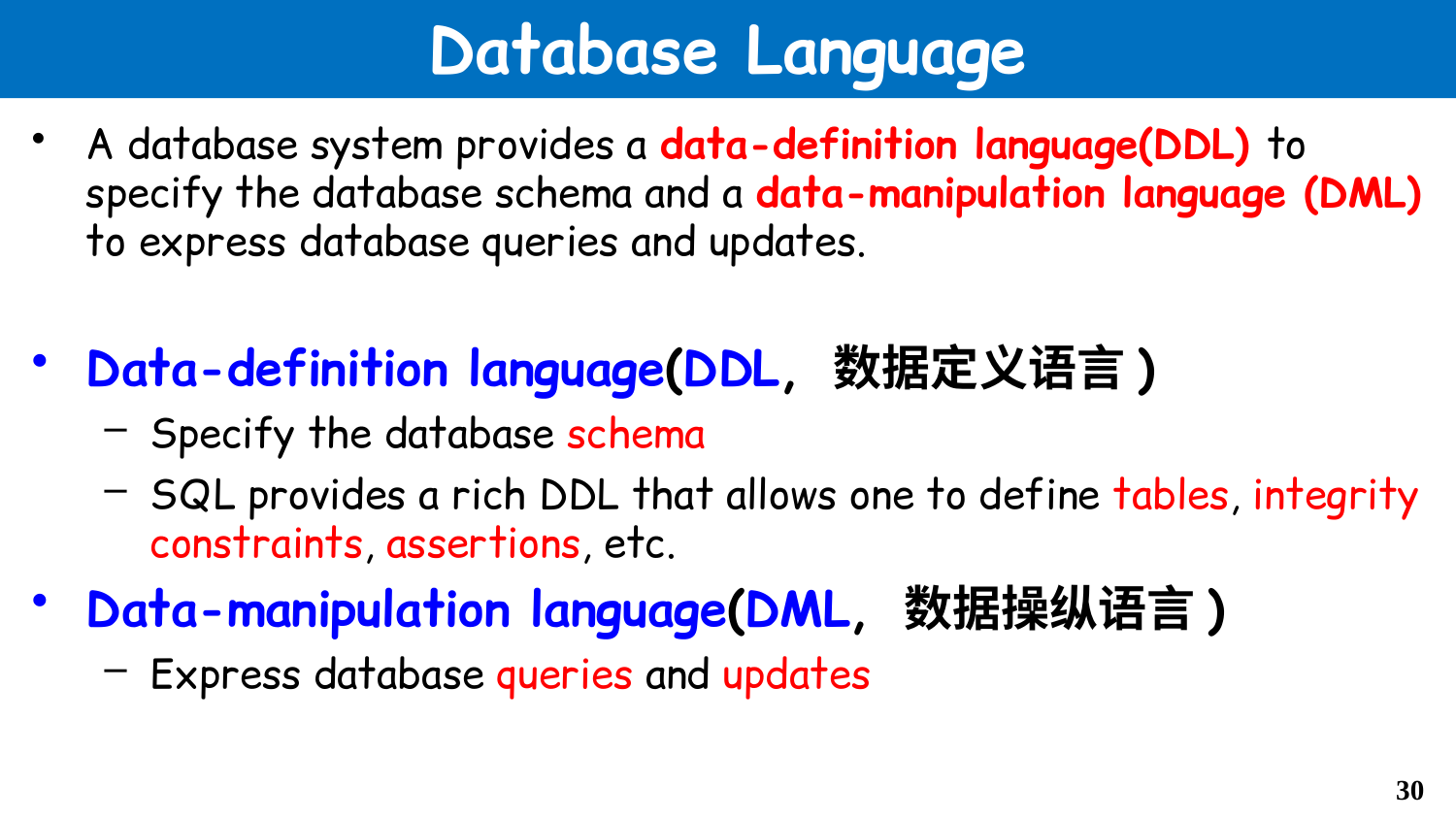

# Database Language
A database system provides a data-definition language(DDL) to specify the database schema and a data-manipulation language (DML) to express database queries and updates.

Data-definition language(DDL, 数据定义语言)
Specify the database schema
SQL provides a rich DDL that allows one to define tables, integrity constraints, assertions, etc.
Data-manipulation language(DML, 数据操纵语言)
Express database queries and updates